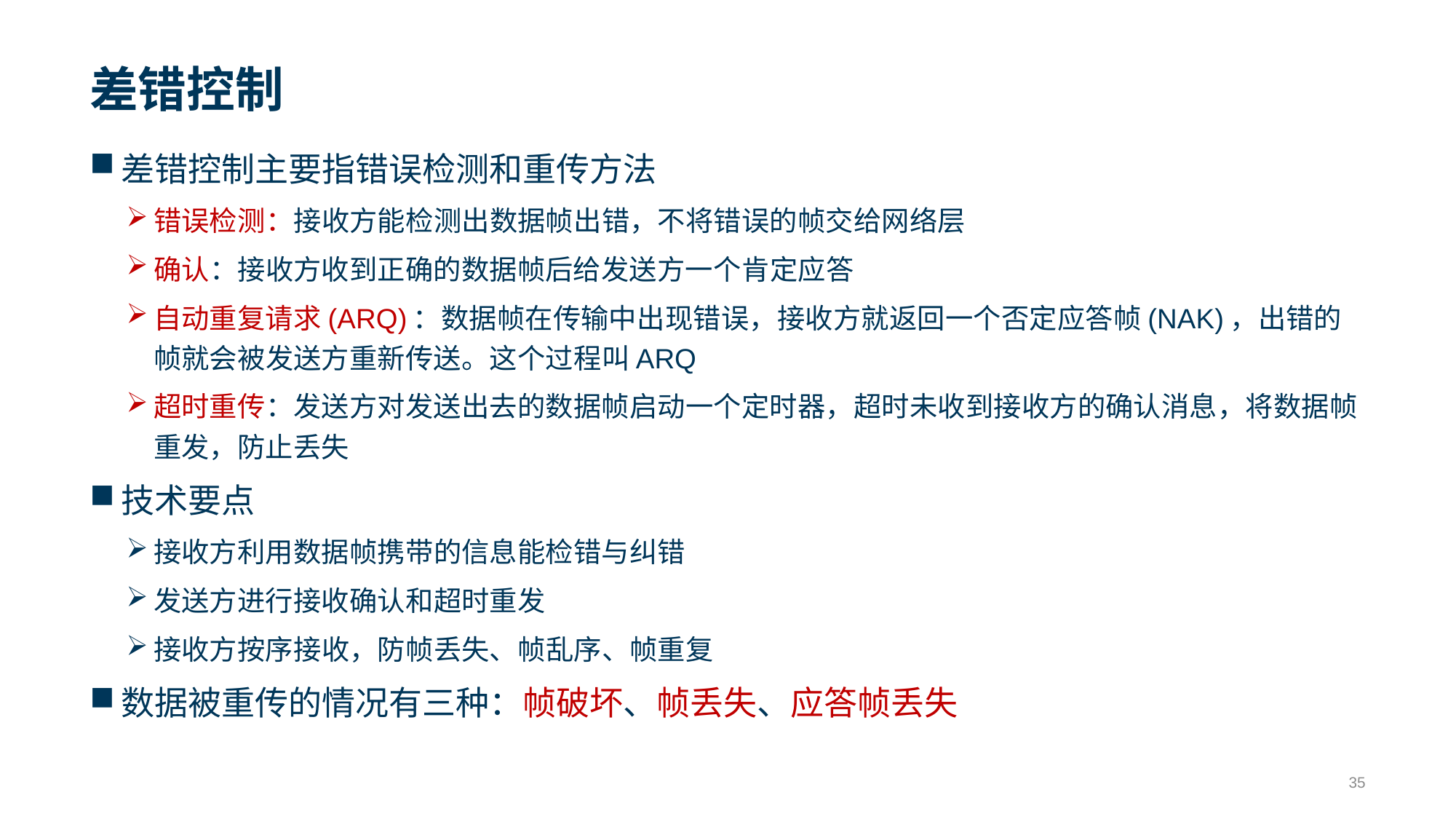

# 差错控制
差错控制主要指错误检测和重传方法
错误检测：接收方能检测出数据帧出错，不将错误的帧交给网络层
确认：接收方收到正确的数据帧后给发送方一个肯定应答
自动重复请求(ARQ)：数据帧在传输中出现错误，接收方就返回一个否定应答帧(NAK)，出错的帧就会被发送方重新传送。这个过程叫ARQ
超时重传：发送方对发送出去的数据帧启动一个定时器，超时未收到接收方的确认消息，将数据帧重发，防止丢失
技术要点
接收方利用数据帧携带的信息能检错与纠错
发送方进行接收确认和超时重发
接收方按序接收，防帧丢失、帧乱序、帧重复
数据被重传的情况有三种：帧破坏、帧丢失、应答帧丢失

35